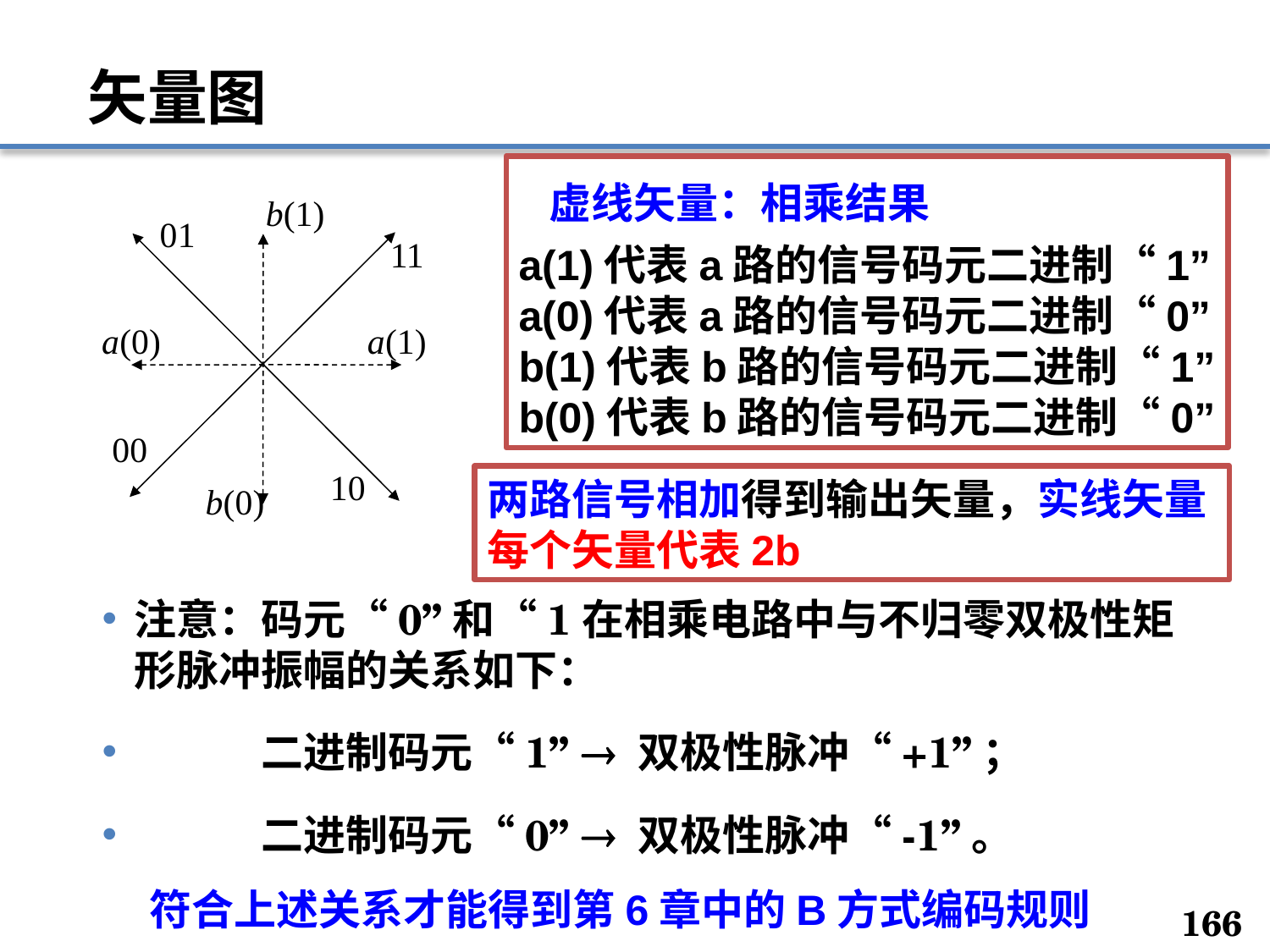

# 矢量图

a(1)代表a路的信号码元二进制“1”
a(0)代表a路的信号码元二进制“0”
b(1)代表b路的信号码元二进制“1”
b(0)代表b路的信号码元二进制“0”
虚线矢量：相乘结果

01
11
00
10
b(1)

a(0)
a(1)
b(0)
两路信号相加得到输出矢量，实线矢量
每个矢量代表2b
注意：码元“0”和“1在相乘电路中与不归零双极性矩形脉冲振幅的关系如下：
	二进制码元“1” → 双极性脉冲“+1”；
	二进制码元“0” → 双极性脉冲“-1”。
符合上述关系才能得到第6章中的B方式编码规则
166